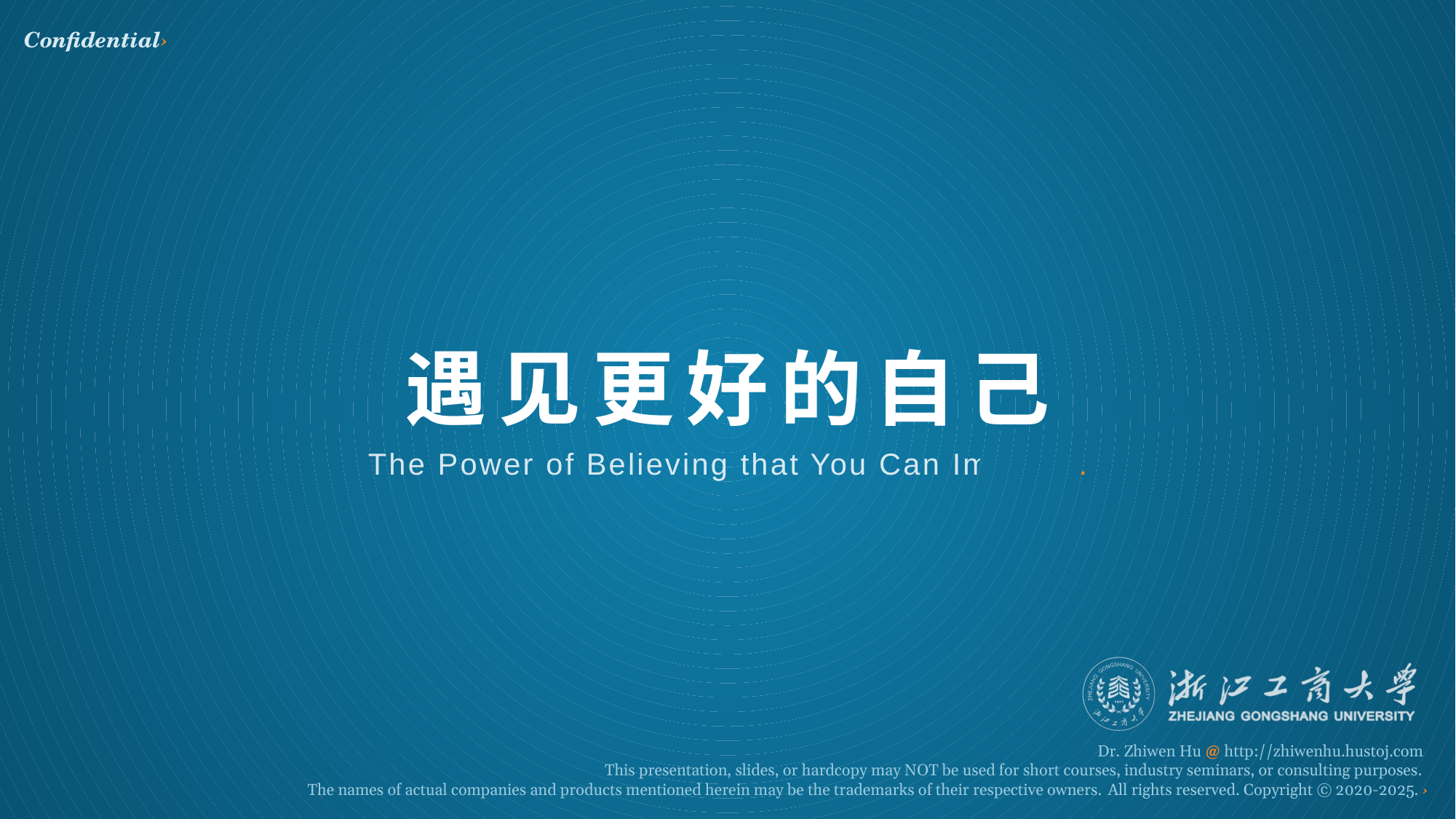

Confidential›
遇见更好的自己
The Power of Believing that You Can Improve.

Dr. Zhiwen Hu @ http://zhiwenhu.hustoj.com
This presentation, slides, or hardcopy may NOT be used for short courses, industry seminars, or consulting purposes.
The names of actual companies and products mentioned herein may be the trademarks of their respective owners. All rights reserved. Copyright © 2020-2025. ›